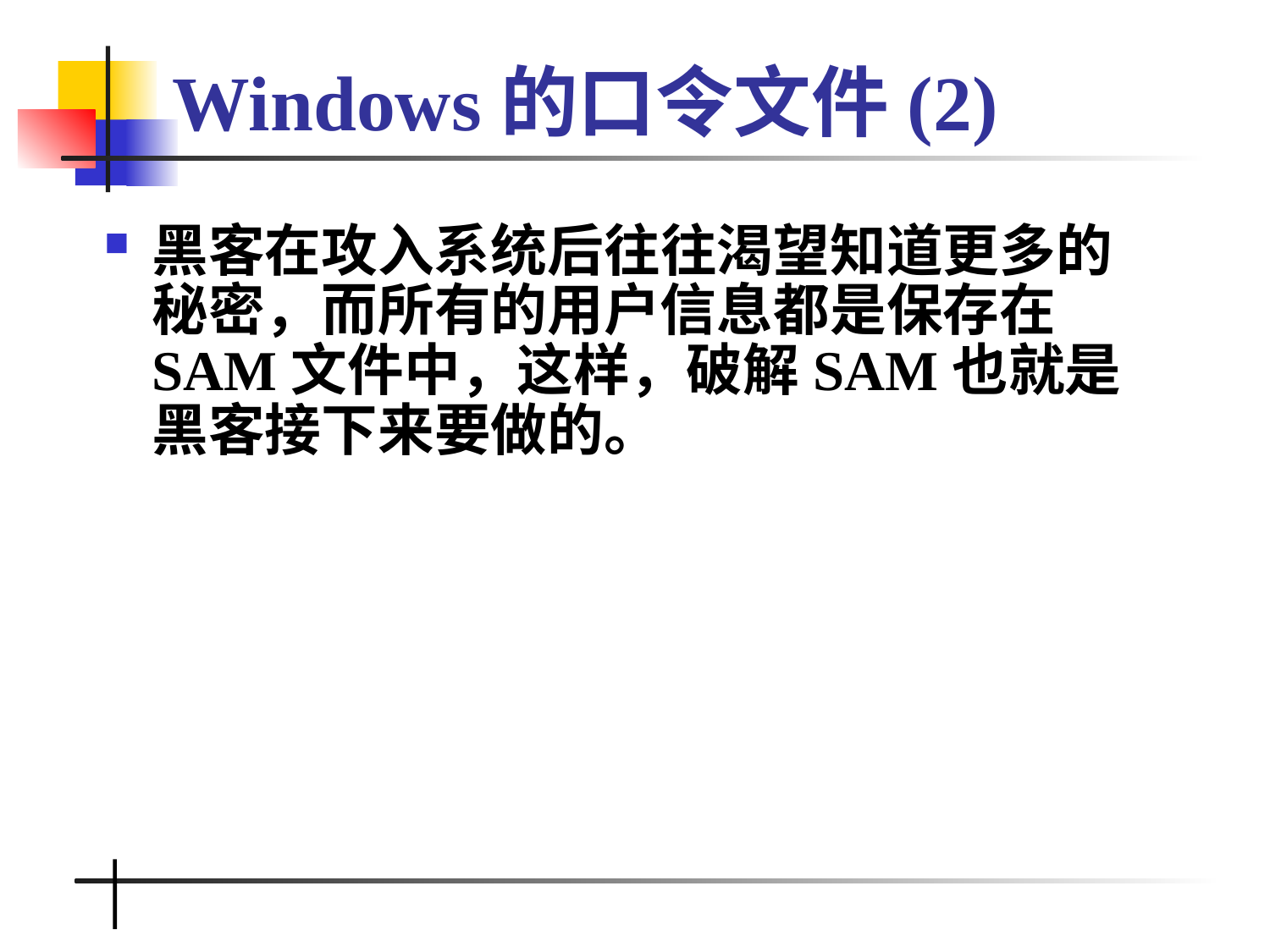

# Windows的口令文件(2)
黑客在攻入系统后往往渴望知道更多的秘密，而所有的用户信息都是保存在SAM文件中，这样，破解SAM也就是黑客接下来要做的。